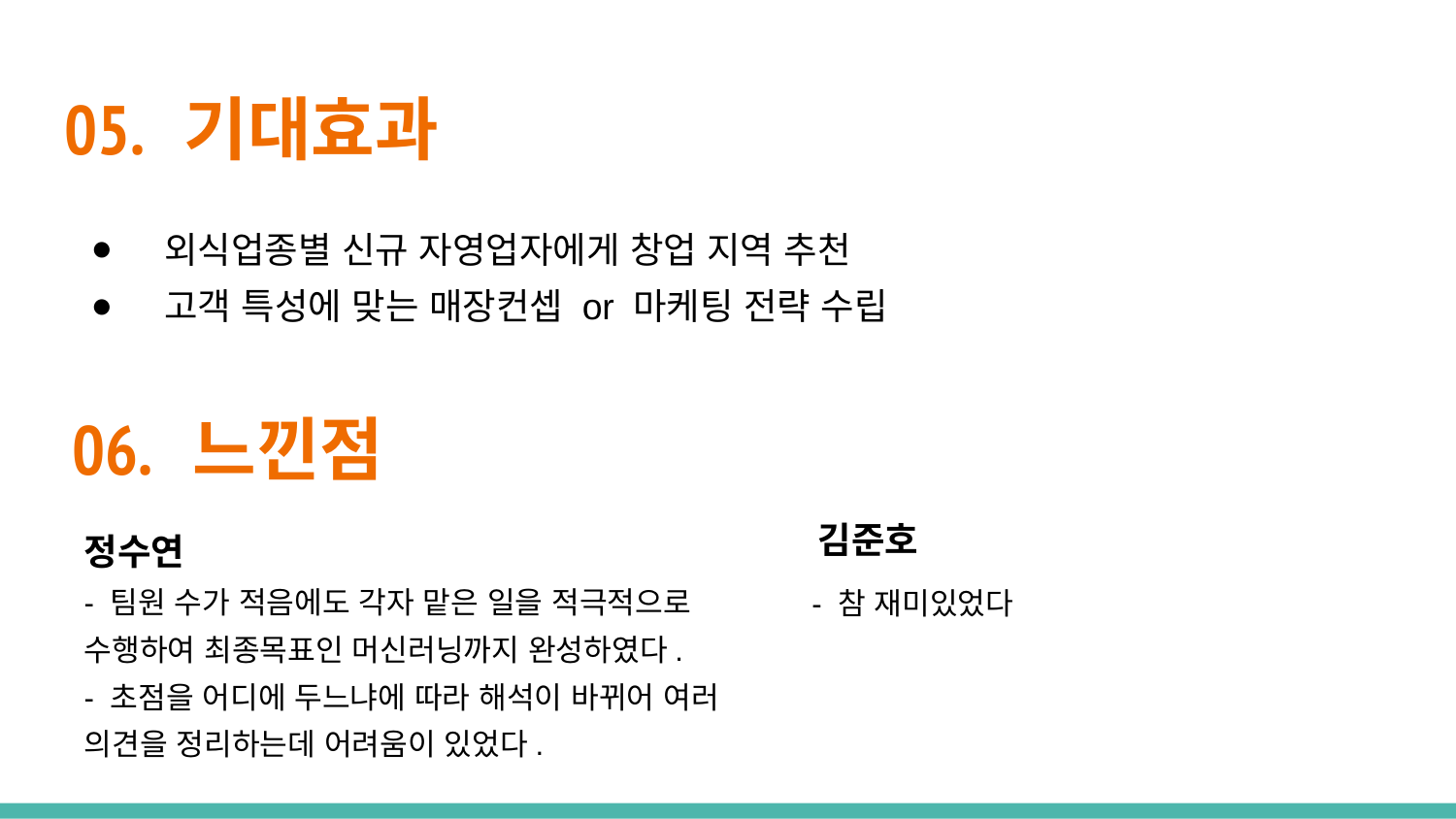

# 05.  기대효과
 외식업종별 신규 자영업자에게 창업 지역 추천
 고객 특성에 맞는 매장컨셉 or 마케팅 전략 수립
06.  느낀점
김준호

정수연
- 팀원 수가 적음에도 각자 맡은 일을 적극적으로 수행하여 최종목표인 머신러닝까지 완성하였다.
- 초점을 어디에 두느냐에 따라 해석이 바뀌어 여러 의견을 정리하는데 어려움이 있었다.
- 참 재미있었다